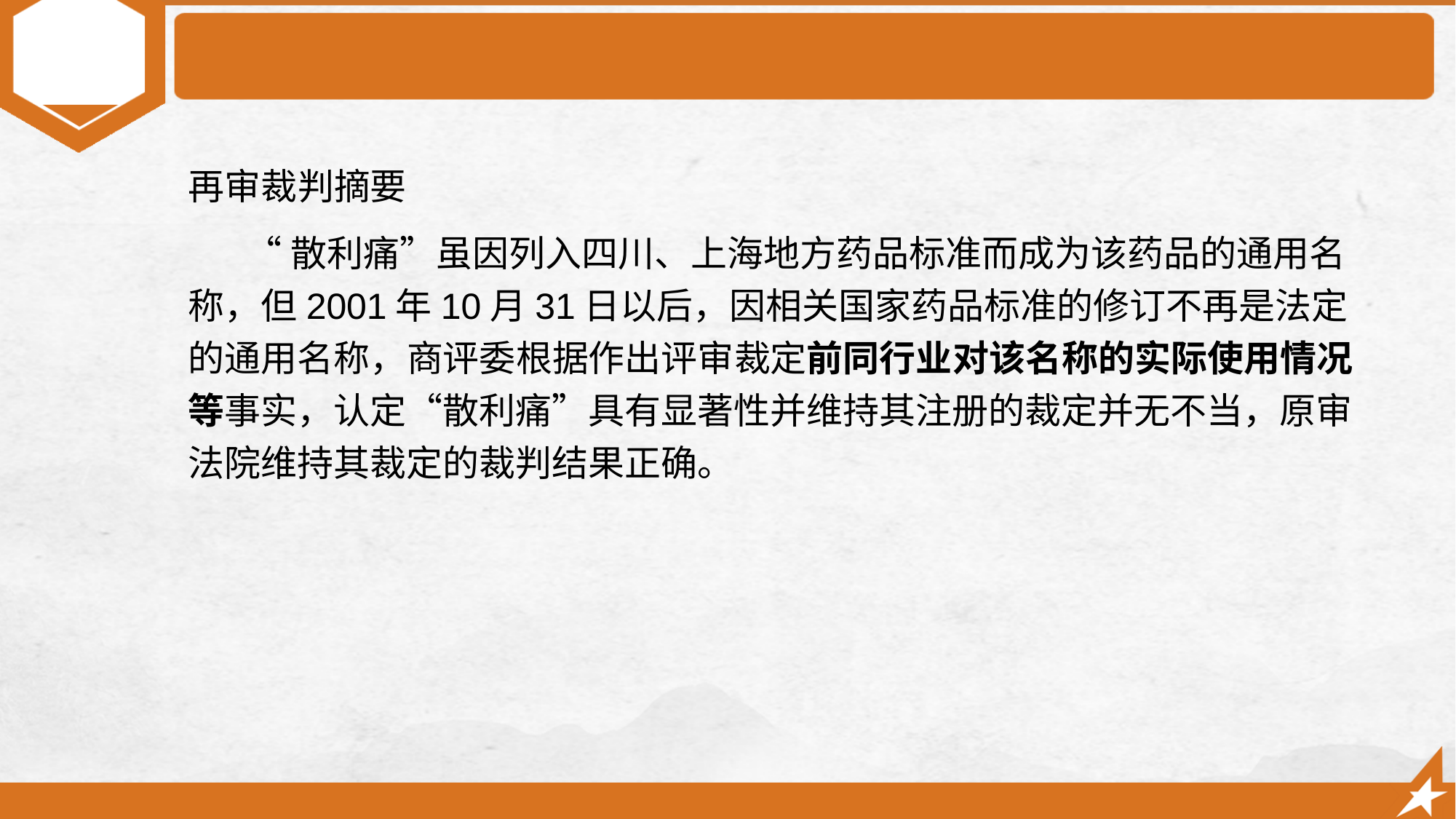

再审裁判摘要
       “散利痛”虽因列入四川、上海地方药品标准而成为该药品的通用名称，但2001年10月31日以后，因相关国家药品标准的修订不再是法定的通用名称，商评委根据作出评审裁定前同行业对该名称的实际使用情况等事实，认定“散利痛”具有显著性并维持其注册的裁定并无不当，原审法院维持其裁定的裁判结果正确。